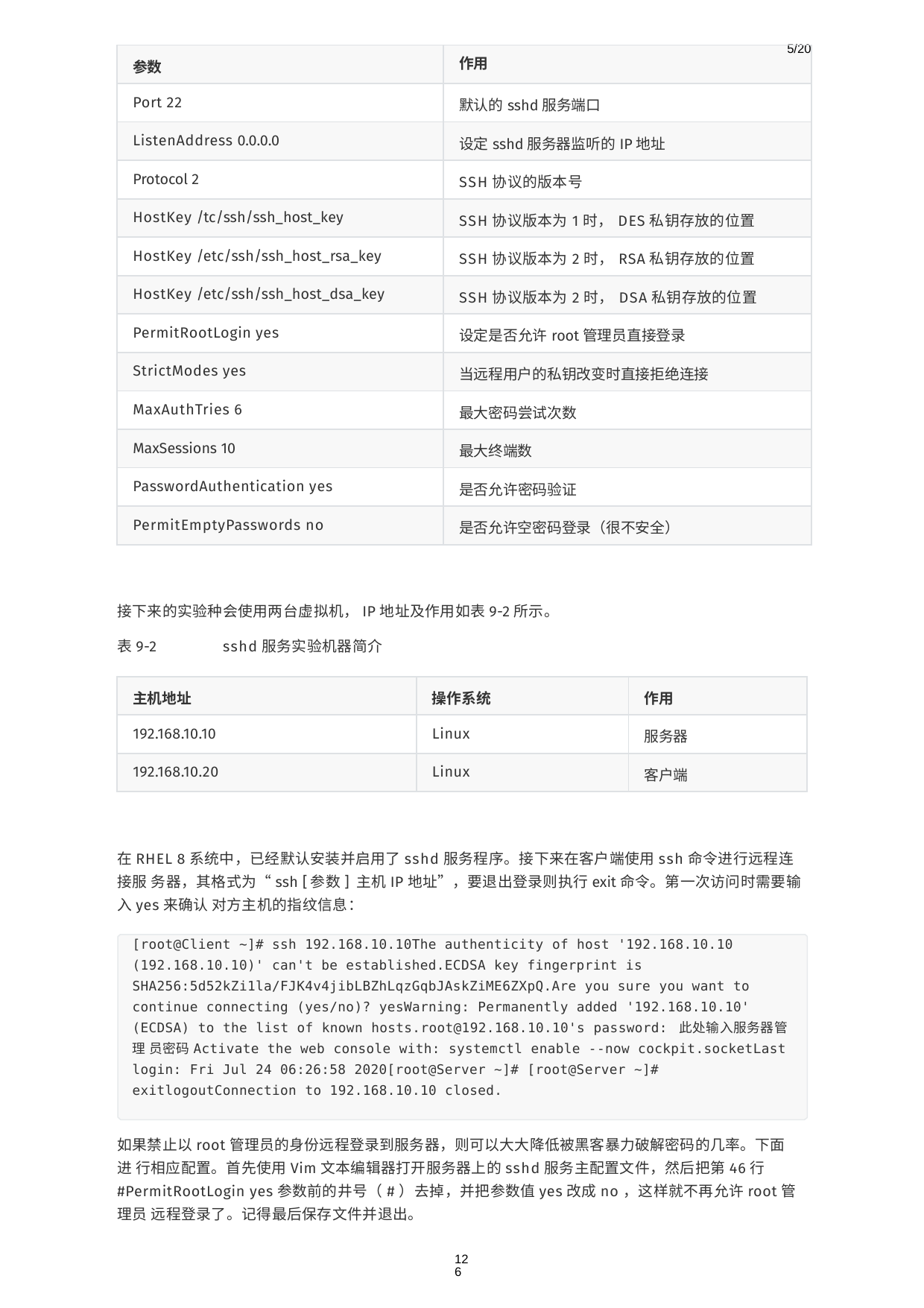

| 参数 | 5/20 作用 |
| --- | --- |
| Port 22 | 默认的sshd服务端口 |
| ListenAddress 0.0.0.0 | 设定sshd服务器监听的IP地址 |
| Protocol 2 | SSH协议的版本号 |
| HostKey /tc/ssh/ssh\_host\_key | SSH协议版本为1时，DES私钥存放的位置 |
| HostKey /etc/ssh/ssh\_host\_rsa\_key | SSH协议版本为2时，RSA私钥存放的位置 |
| HostKey /etc/ssh/ssh\_host\_dsa\_key | SSH协议版本为2时，DSA私钥存放的位置 |
| PermitRootLogin yes | 设定是否允许root管理员直接登录 |
| StrictModes yes | 当远程用户的私钥改变时直接拒绝连接 |
| MaxAuthTries 6 | 最大密码尝试次数 |
| MaxSessions 10 | 最大终端数 |
| PasswordAuthentication yes | 是否允许密码验证 |
| PermitEmptyPasswords no | 是否允许空密码登录（很不安全） |
接下来的实验种会使用两台虚拟机，IP地址及作用如表9-2所示。
表9-2	sshd服务实验机器简介
| 主机地址 | 操作系统 | 作用 |
| --- | --- | --- |
| 192.168.10.10 | Linux | 服务器 |
| 192.168.10.20 | Linux | 客户端 |
在RHEL 8系统中，已经默认安装并启用了sshd服务程序。接下来在客户端使用ssh命令进行远程连接服 务器，其格式为“ssh [参数] 主机IP地址”，要退出登录则执行exit命令。第一次访问时需要输入yes来确认 对方主机的指纹信息：

[root@Client ~]# ssh 192.168.10.10The authenticity of host '192.168.10.10  (192.168.10.10)' can't be established.ECDSA key fingerprint is  SHA256:5d52kZi1la/FJK4v4jibLBZhLqzGqbJAskZiME6ZXpQ.Are you sure you want to  continue connecting (yes/no)? yesWarning: Permanently added '192.168.10.10'  (ECDSA) to the list of known hosts.root@192.168.10.10's password: 此处输入服务器管理 员密码Activate the web console with: systemctl enable --now cockpit.socketLast  login: Fri Jul 24 06:26:58 2020[root@Server ~]# [root@Server ~]#  exitlogoutConnection to 192.168.10.10 closed.

如果禁止以root管理员的身份远程登录到服务器，则可以大大降低被黑客暴力破解密码的几率。下面进 行相应配置。首先使用Vim文本编辑器打开服务器上的sshd服务主配置文件，然后把第46行 #PermitRootLogin yes参数前的井号（#）去掉，并把参数值yes改成no，这样就不再允许root管理员 远程登录了。记得最后保存文件并退出。

126